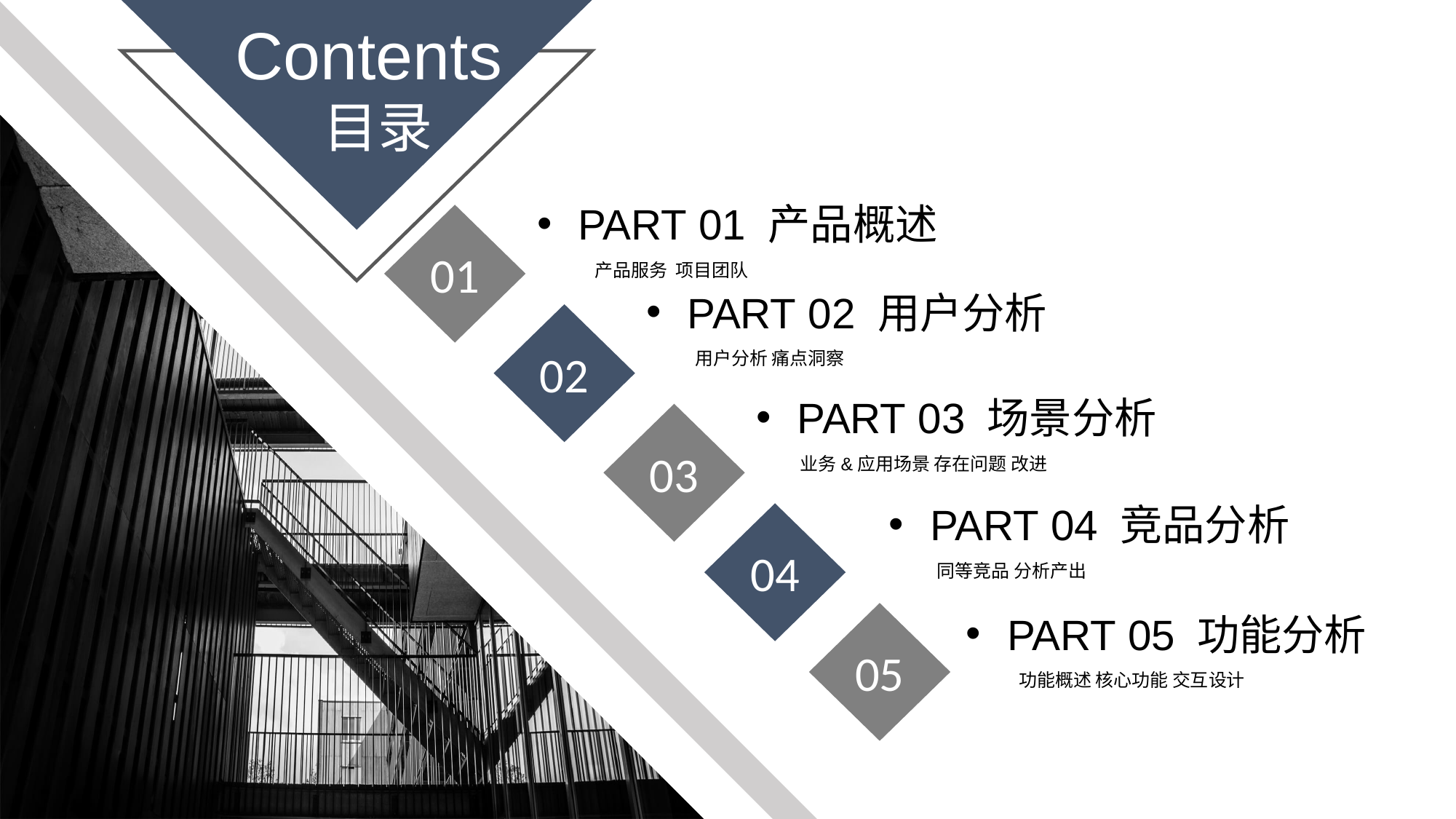

Contents
目录

PART 01 产品概述
01
 产品服务  项目团队
PART 02 用户分析
02
用户分析 痛点洞察
PART 03 场景分析
03
业务&应用场景 存在问题 改进
PART 04 竞品分析
04
同等竞品 分析产出
05
PART 05 功能分析
功能概述 核心功能 交互设计